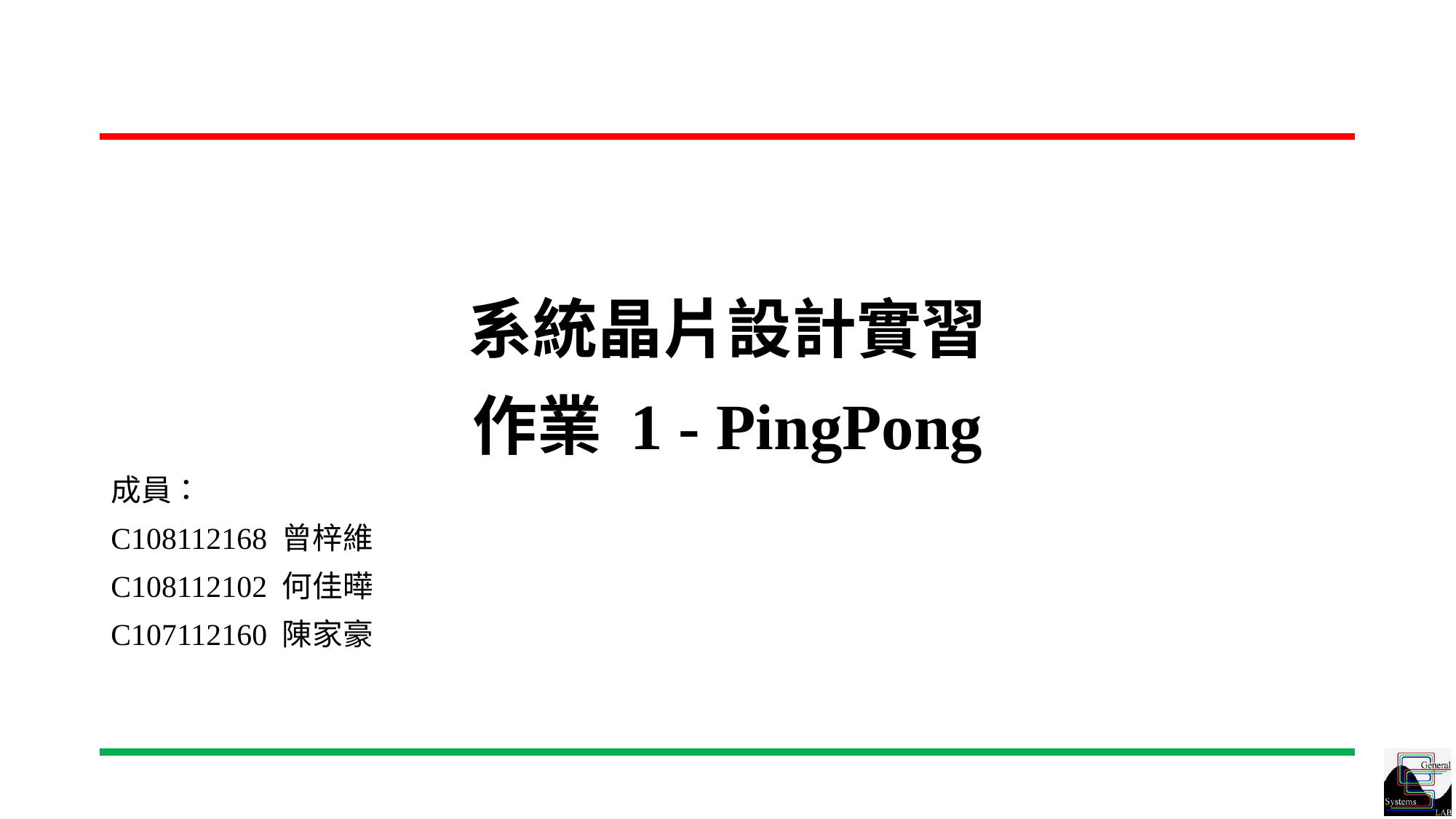

# 系統晶片設計實習 作業 1 - PingPong
成員：
C108112168 曾梓維
C108112102 何佳曄
C107112160 陳家豪